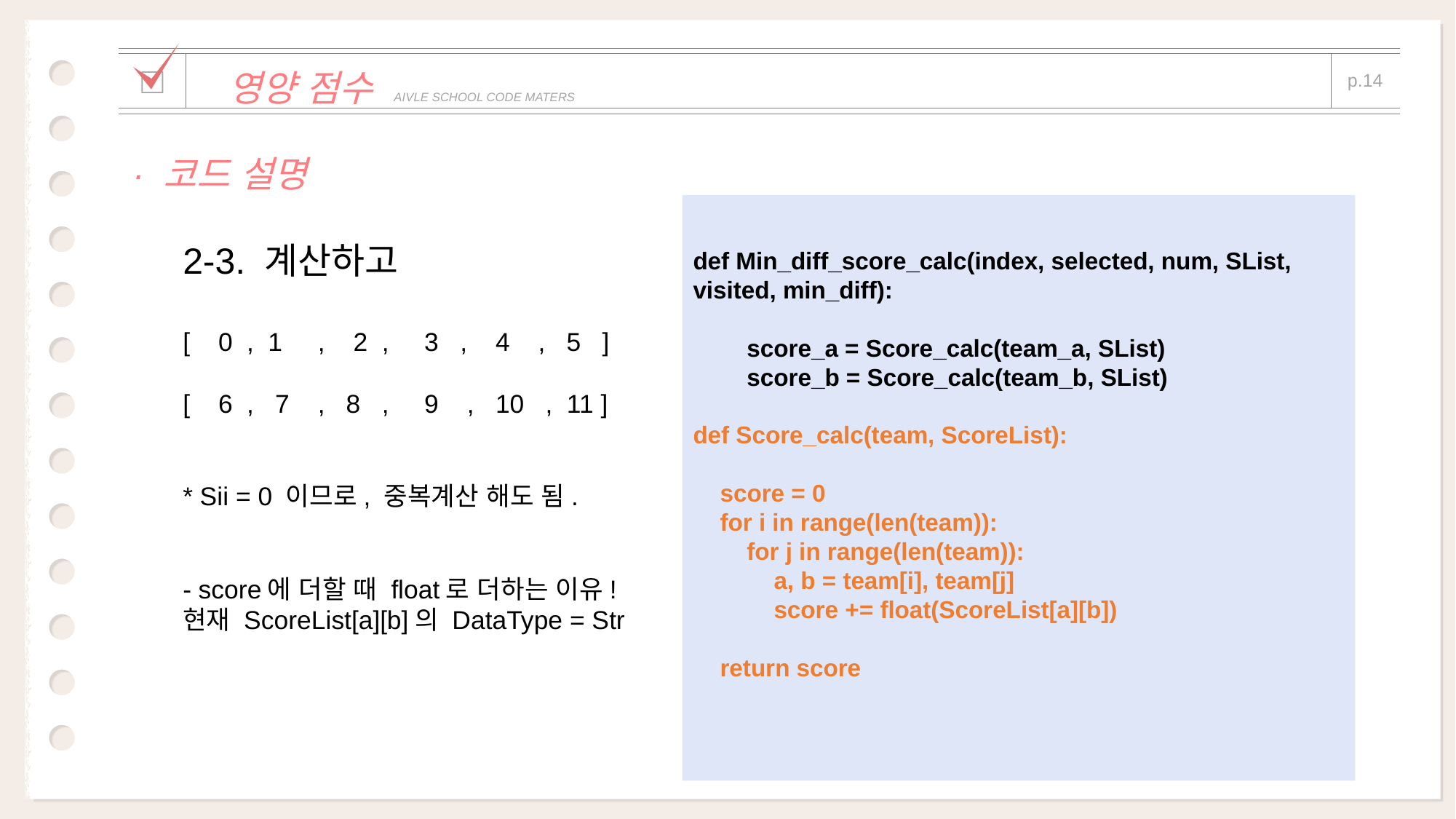

|  |  |  |
| --- | --- | --- |
| □ | 영양 점수 AIVLE SCHOOL CODE MATERS | p.14 |
|  |  |  |
· 코드 설명

def Min_diff_score_calc(index, selected, num, SList, visited, min_diff):

        score_a = Score_calc(team_a, SList)
        score_b = Score_calc(team_b, SList)

def Score_calc(team, ScoreList):

    score = 0
    for i in range(len(team)):
        for j in range(len(team)):
            a, b = team[i], team[j]
            score += float(ScoreList[a][b])

    return score

2-3. 계산하고

[    0  ,  1     ,    2  ,     3   ,    4    ,   5   ]

[    6  ,   7    ,   8   ,     9    ,   10   ,  11 ]

* Sii = 0 이므로, 중복계산 해도 됨.

- score에 더할 때 float로 더하는 이유!
현재 ScoreList[a][b]의 DataType = Str